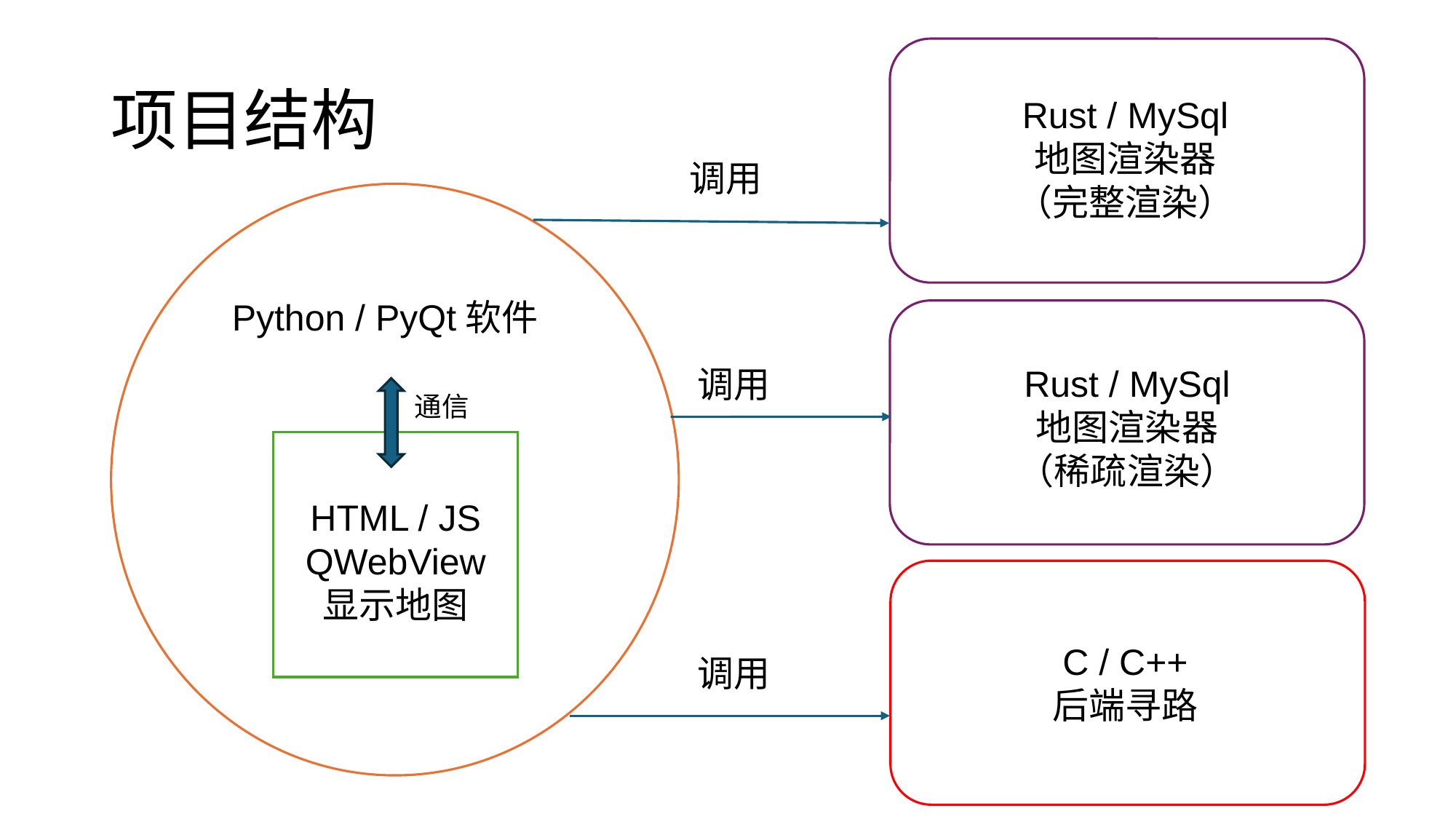

# 项目结构
Rust / MySql
地图渲染器
（完整渲染）
调用

Python / PyQt软件

Rust / MySql
地图渲染器
（稀疏渲染）
调用
通信

HTML / JS
QWebView
显示地图

C / C++
后端寻路
调用